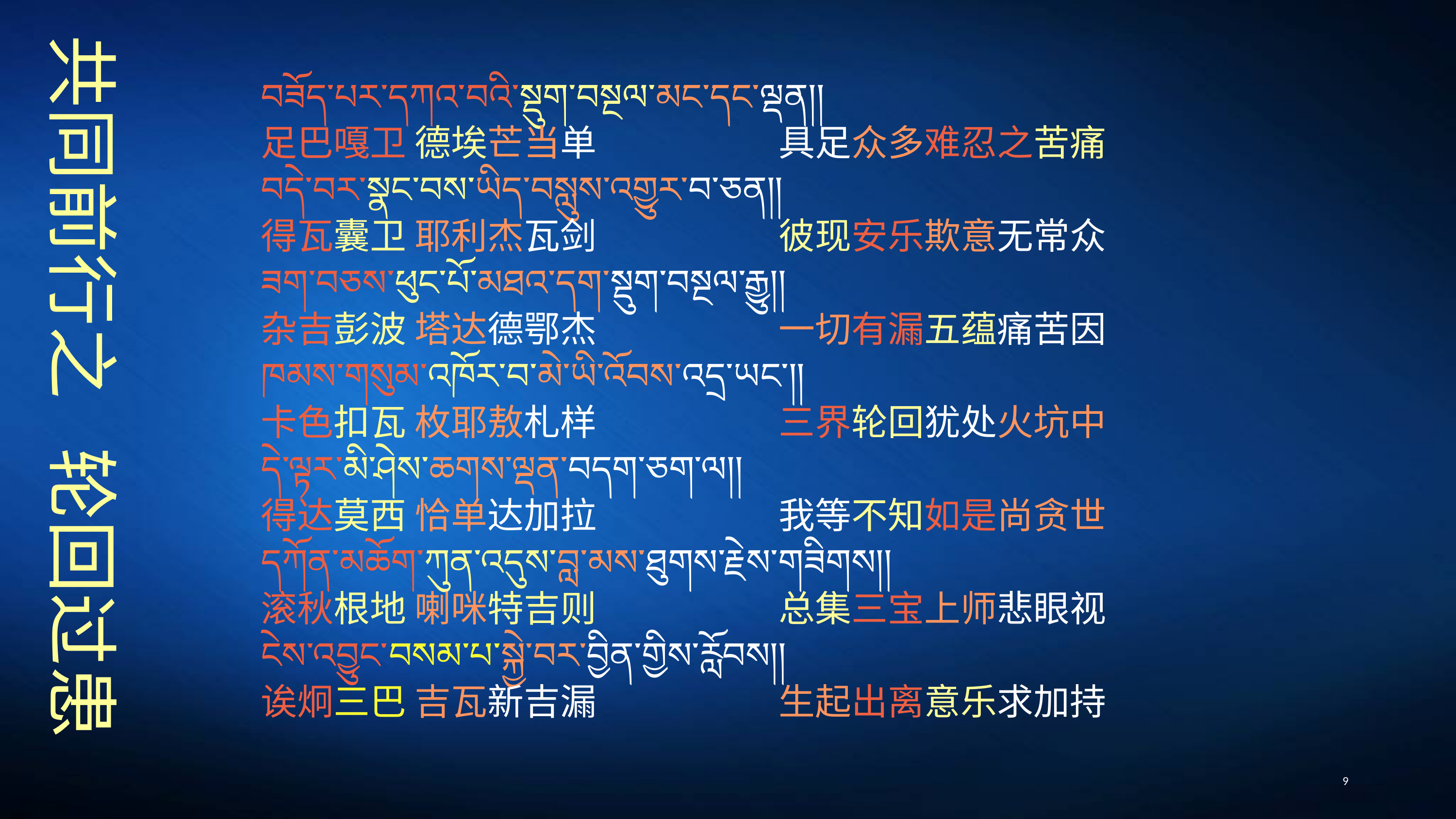

བཟོད་པར་དཀའ་བའི་སྡུག་བསྔལ་མང་དང་ལྡན།།
足巴嘎卫 德埃芒当单　　　　　具足众多难忍之苦痛
བདེ་བར་སྣང་བས་ཡིད་བསླུས་འགྱུར་བ་ཅན།།
得瓦囊卫 耶利杰瓦剑　　　　　彼现安乐欺意无常众
ཟག་བཅས་ཕུང་པོ་མཐའ་དག་སྡུག་བསྔལ་རྒྱུ།།
杂吉彭波 塔达德鄂杰　　　　　一切有漏五蕴痛苦因
ཁམས་གསུམ་འཁོར་བ་མེ་ཡི་འོབས་འདྲ་ཡང༌།།
卡色扣瓦 枚耶敖札样　　　　　三界轮回犹处火坑中
དེ་ལྟར་མི་ཤེས་ཆགས་ལྡན་བདག་ཅག་ལ།།
得达莫西 恰单达加拉　　　　　我等不知如是尚贪世
དཀོན་མཆོག་ཀུན་འདུས་བླ་མས་ཐུགས་རྗེས་གཟིགས།།
滚秋根地 喇咪特吉则　　　　　总集三宝上师悲眼视
ངེས་འབྱུང་བསམ་པ་སྐྱེ་བར་བྱིན་གྱིས་རློབས།།
诶炯三巴 吉瓦新吉漏　　　　　生起出离意乐求加持
# 共同前行之   轮回过患
9